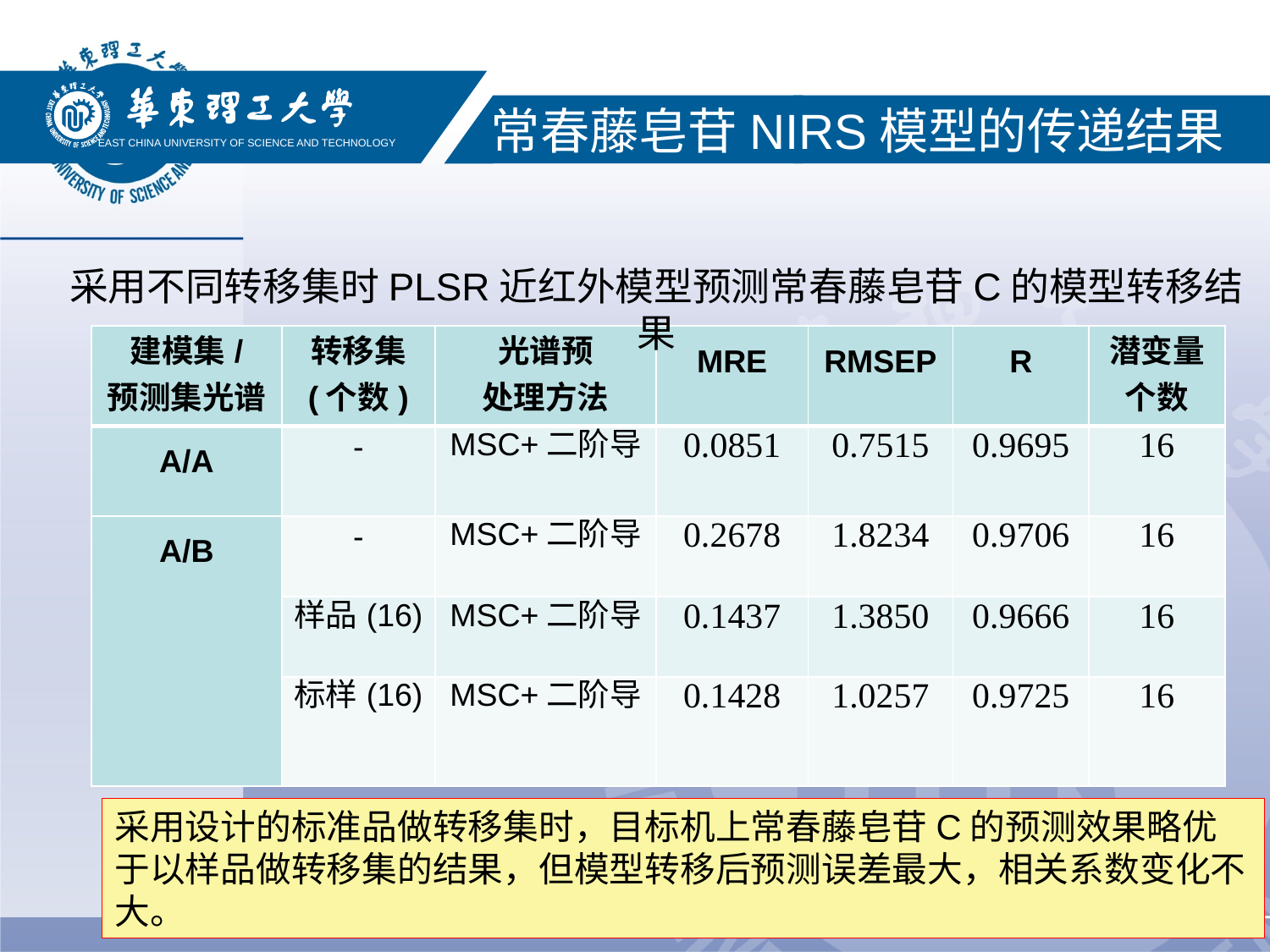

EAST CHINA UNIVERSITY OF SCIENCE AND TECHNOLOGY
常春藤皂苷NIRS模型的传递结果

采用不同转移集时PLSR近红外模型预测常春藤皂苷C的模型转移结果
| 建模集/ 预测集光谱 | 转移集 (个数) | 光谱预 处理方法 | MRE | RMSEP | R | 潜变量 个数 |
| --- | --- | --- | --- | --- | --- | --- |
| A/A | - | MSC+二阶导 | 0.0851 | 0.7515 | 0.9695 | 16 |
| A/B | - | MSC+二阶导 | 0.2678 | 1.8234 | 0.9706 | 16 |
|  | 样品(16) | MSC+二阶导 | 0.1437 | 1.3850 | 0.9666 | 16 |
|  | 标样(16) | MSC+二阶导 | 0.1428 | 1.0257 | 0.9725 | 16 |
采用设计的标准品做转移集时，目标机上常春藤皂苷C的预测效果略优于以样品做转移集的结果，但模型转移后预测误差最大，相关系数变化不大。